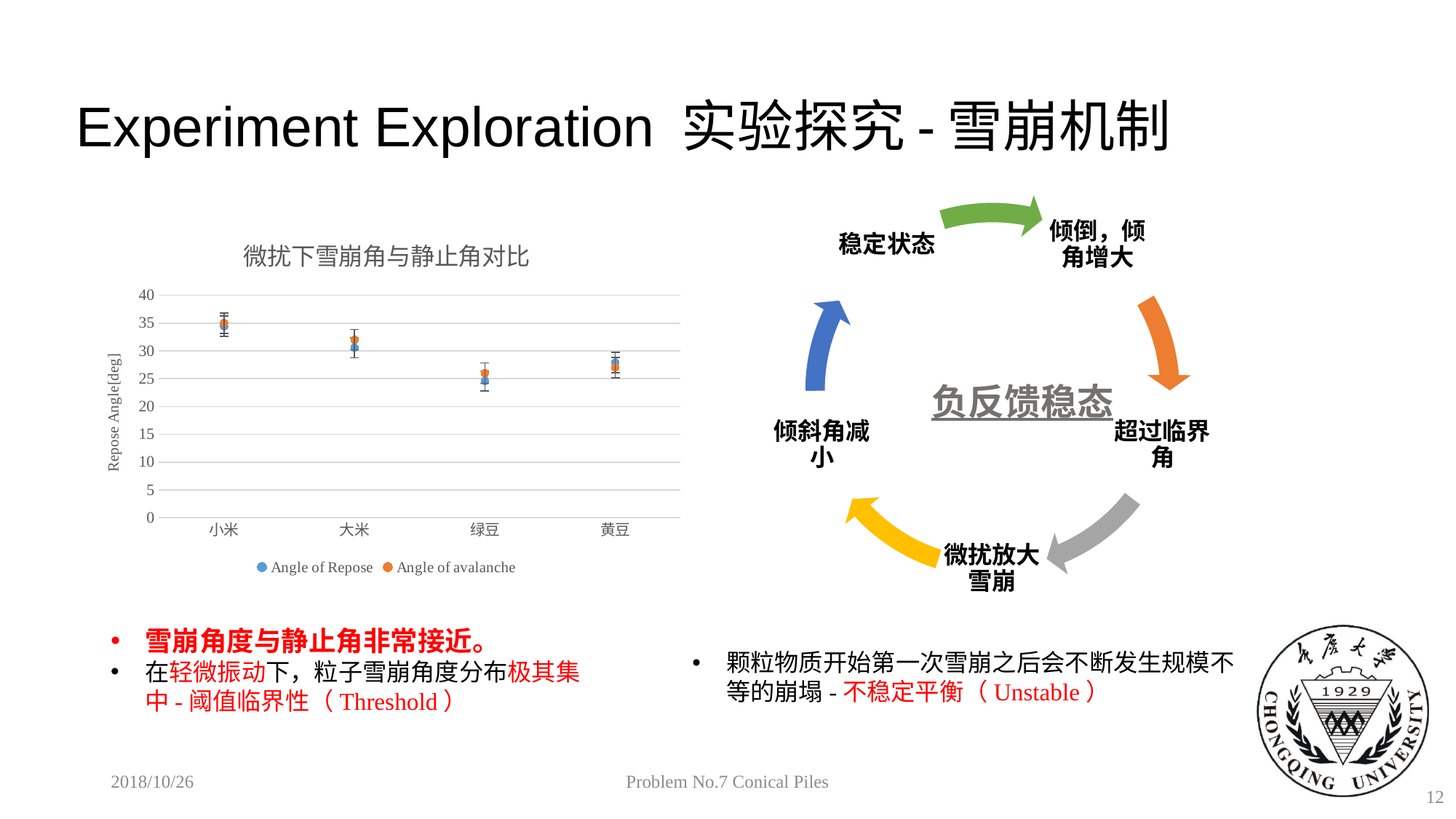

# Experiment Exploration 实验探究-雪崩机制
倾倒，倾角增大
超过临界角
微扰放大雪崩
倾斜角减小
稳定状态
负反馈稳态

### Chart: 微扰下雪崩角与静止角对比

| Category |  |  |
|---|---|---|
| 小米 | 34.44 | 35.0 |
| 大米 | 30.58 | 32.0 |
| 绿豆 | 24.59 | 26.0 |
| 黄豆 | 27.9 | 27.0 |
雪崩角度与静止角非常接近。
在轻微振动下，粒子雪崩角度分布极其集中-阈值临界性（Threshold）
颗粒物质开始第一次雪崩之后会不断发生规模不等的崩塌-不稳定平衡（Unstable）
2018/10/26
Problem No.7 Conical Piles
12